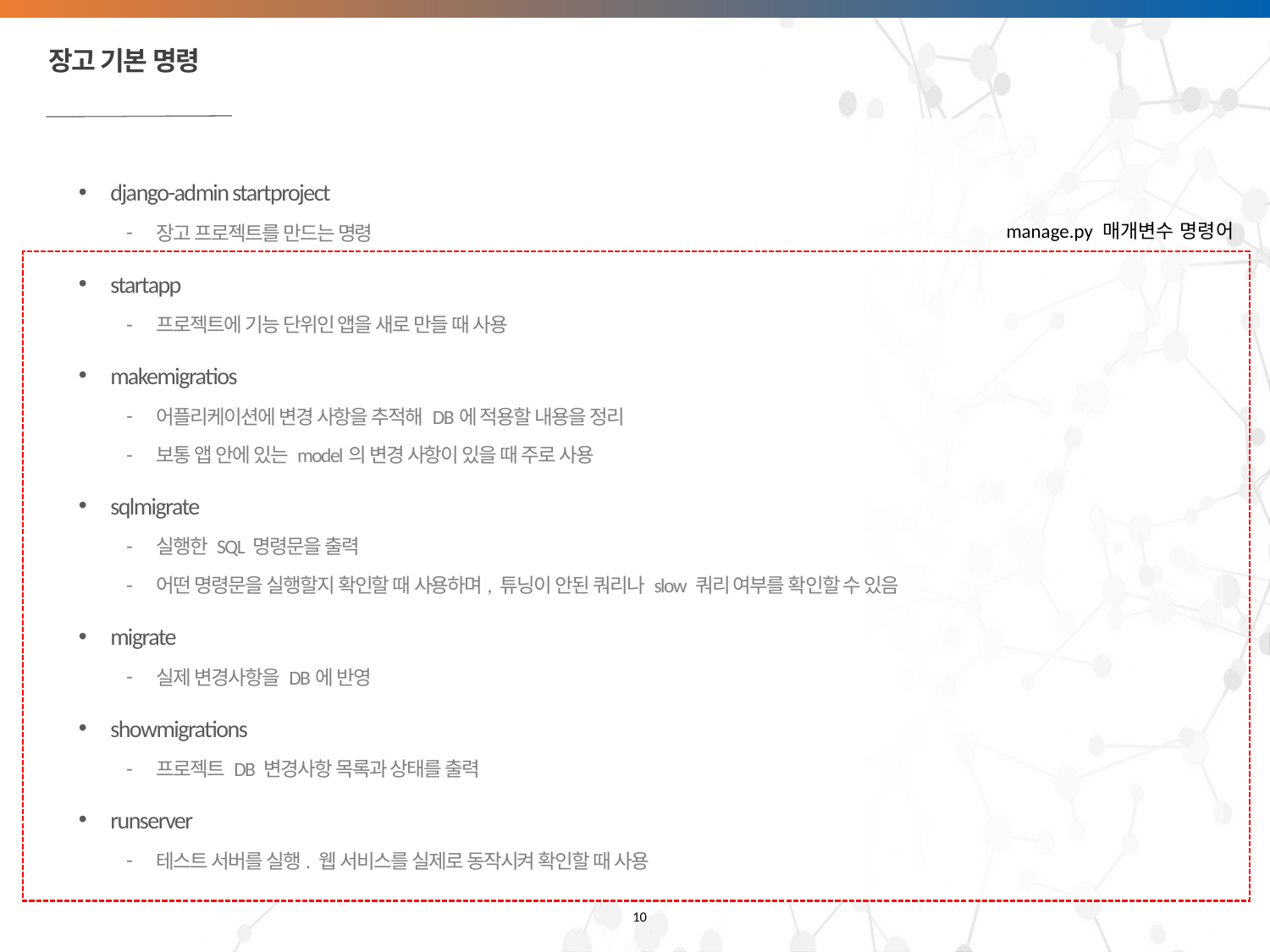

# 장고 기본 명령

django-admin startproject
장고 프로젝트를 만드는 명령
startapp
프로젝트에 기능 단위인 앱을 새로 만들 때 사용
makemigratios
어플리케이션에 변경 사항을 추적해 DB에 적용할 내용을 정리
보통 앱 안에 있는 model의 변경 사항이 있을 때 주로 사용
sqlmigrate
실행한 SQL 명령문을 출력
어떤 명령문을 실행할지 확인할 때 사용하며, 튜닝이 안된 쿼리나 slow 쿼리 여부를 확인할 수 있음
migrate
실제 변경사항을 DB에 반영
showmigrations
프로젝트 DB 변경사항 목록과 상태를 출력
runserver
테스트 서버를 실행. 웹 서비스를 실제로 동작시켜 확인할 때 사용
manage.py 매개변수 명령어

10